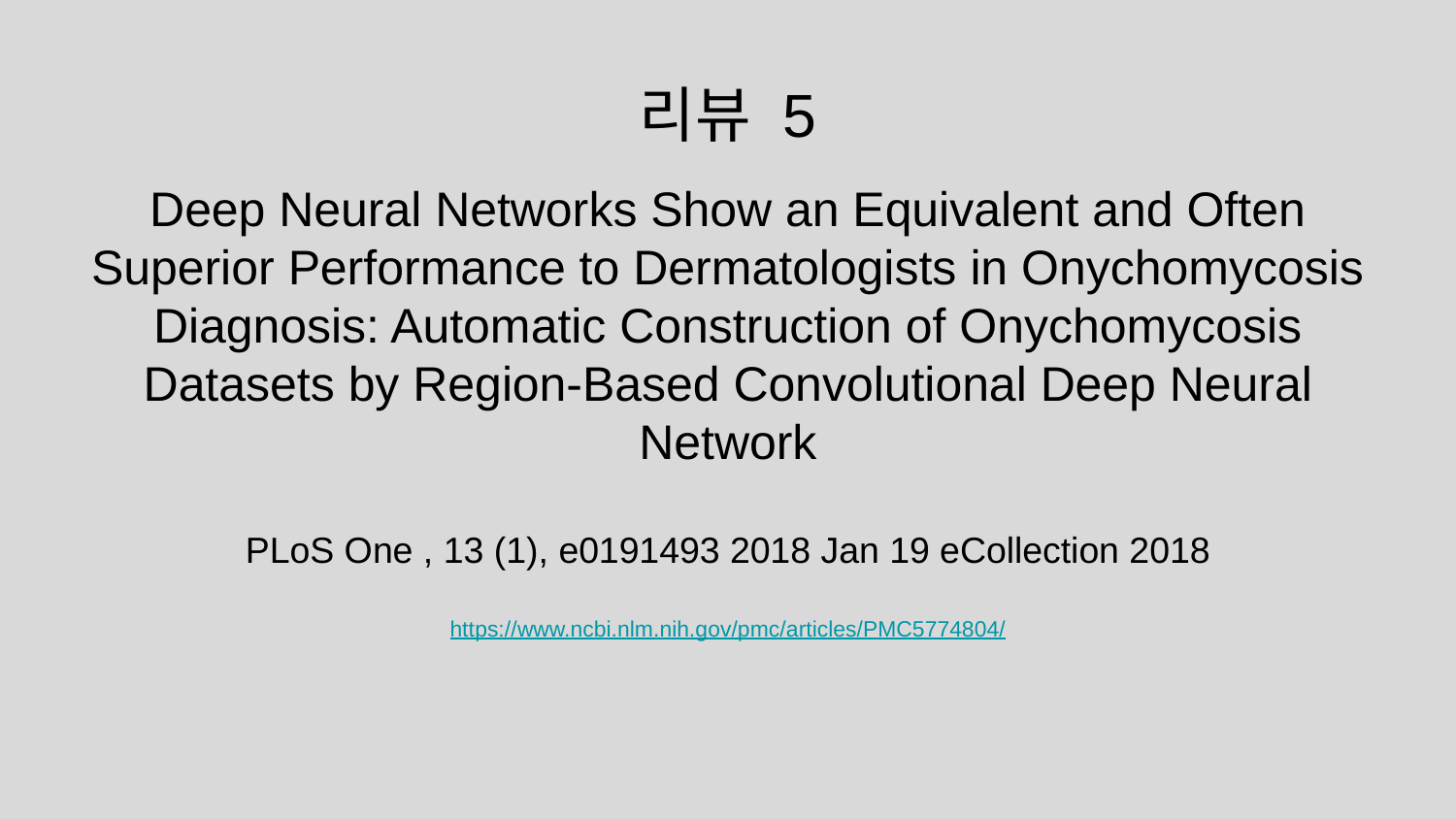

리뷰 5
# Deep Neural Networks Show an Equivalent and Often Superior Performance to Dermatologists in Onychomycosis Diagnosis: Automatic Construction of Onychomycosis Datasets by Region-Based Convolutional Deep Neural Network

PLoS One , 13 (1), e0191493 2018 Jan 19 eCollection 2018

https://www.ncbi.nlm.nih.gov/pmc/articles/PMC5774804/